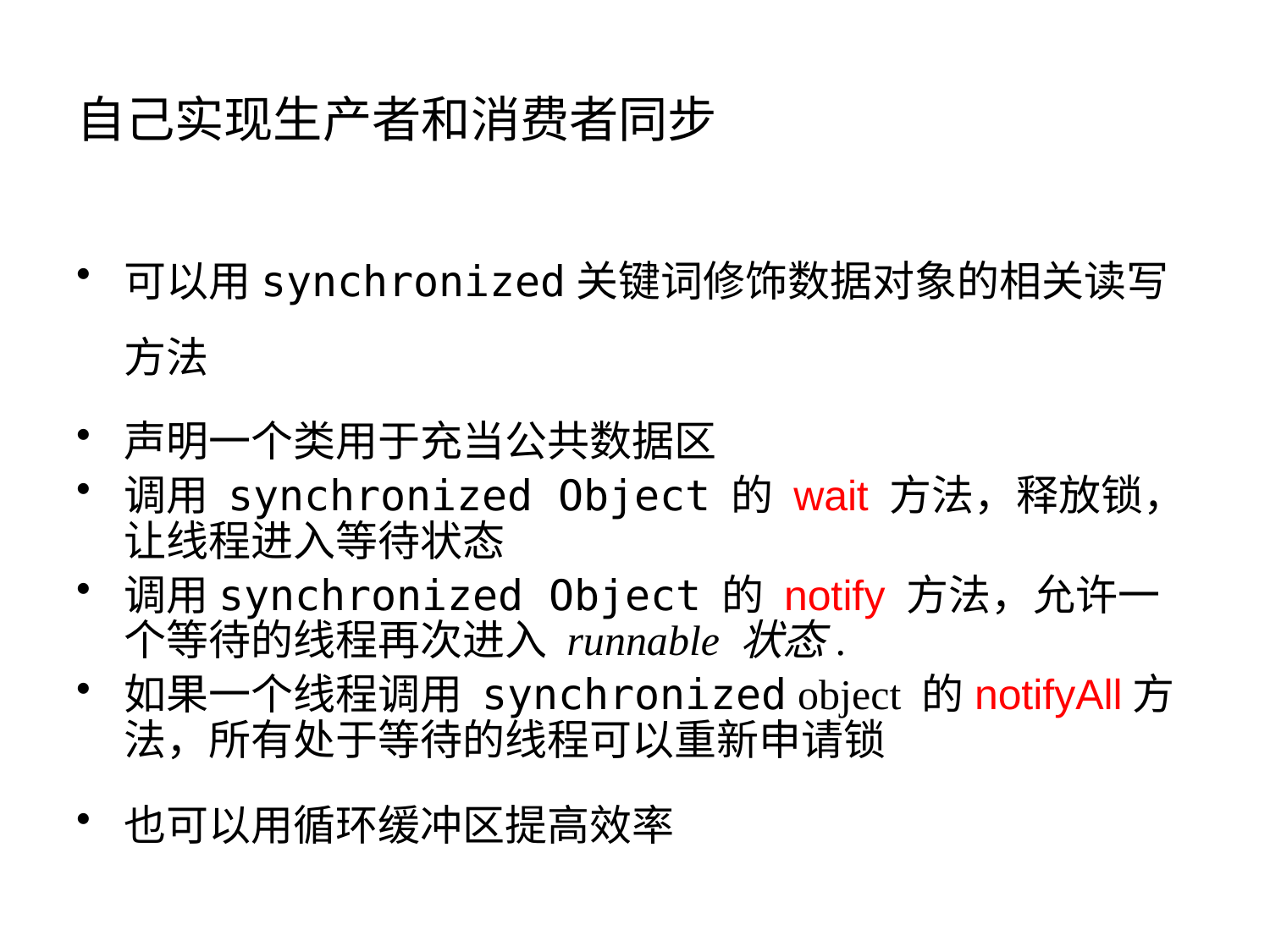

# 自己实现生产者和消费者同步
可以用synchronized关键词修饰数据对象的相关读写方法
声明一个类用于充当公共数据区
调用 synchronized Object 的 wait 方法，释放锁，让线程进入等待状态
调用synchronized Object 的 notify 方法，允许一个等待的线程再次进入 runnable 状态.
如果一个线程调用 synchronized object 的notifyAll方法，所有处于等待的线程可以重新申请锁
也可以用循环缓冲区提高效率